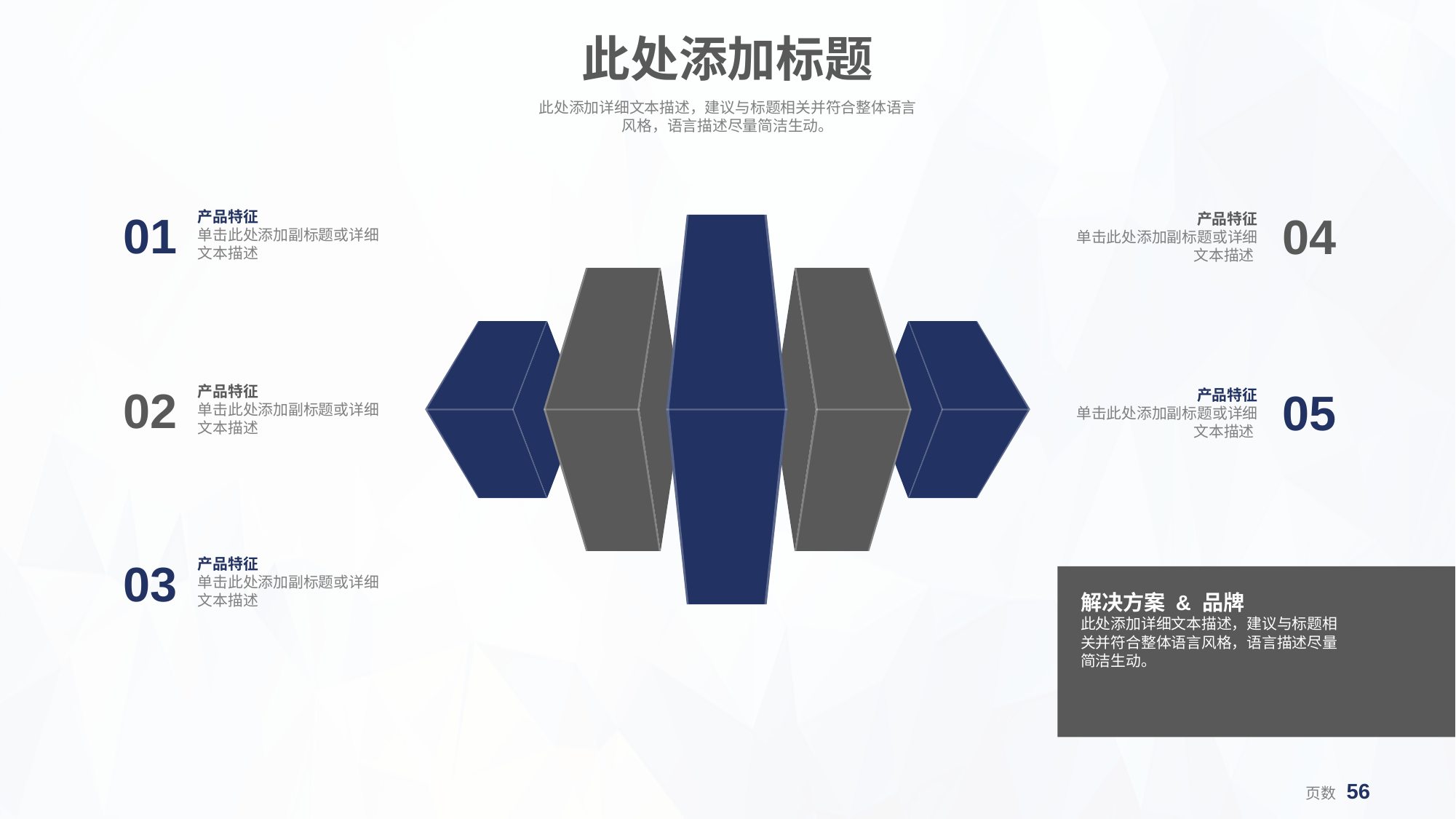

此处添加标题
此处添加详细文本描述，建议与标题相关并符合整体语言风格，语言描述尽量简洁生动。
01
04
产品特征
单击此处添加副标题或详细文本描述
产品特征
单击此处添加副标题或详细文本描述

02

产品特征
单击此处添加副标题或详细文本描述
05
产品特征
单击此处添加副标题或详细文本描述

03
产品特征
单击此处添加副标题或详细文本描述

解决方案 & 品牌
此处添加详细文本描述，建议与标题相关并符合整体语言风格，语言描述尽量简洁生动。
           页数  56